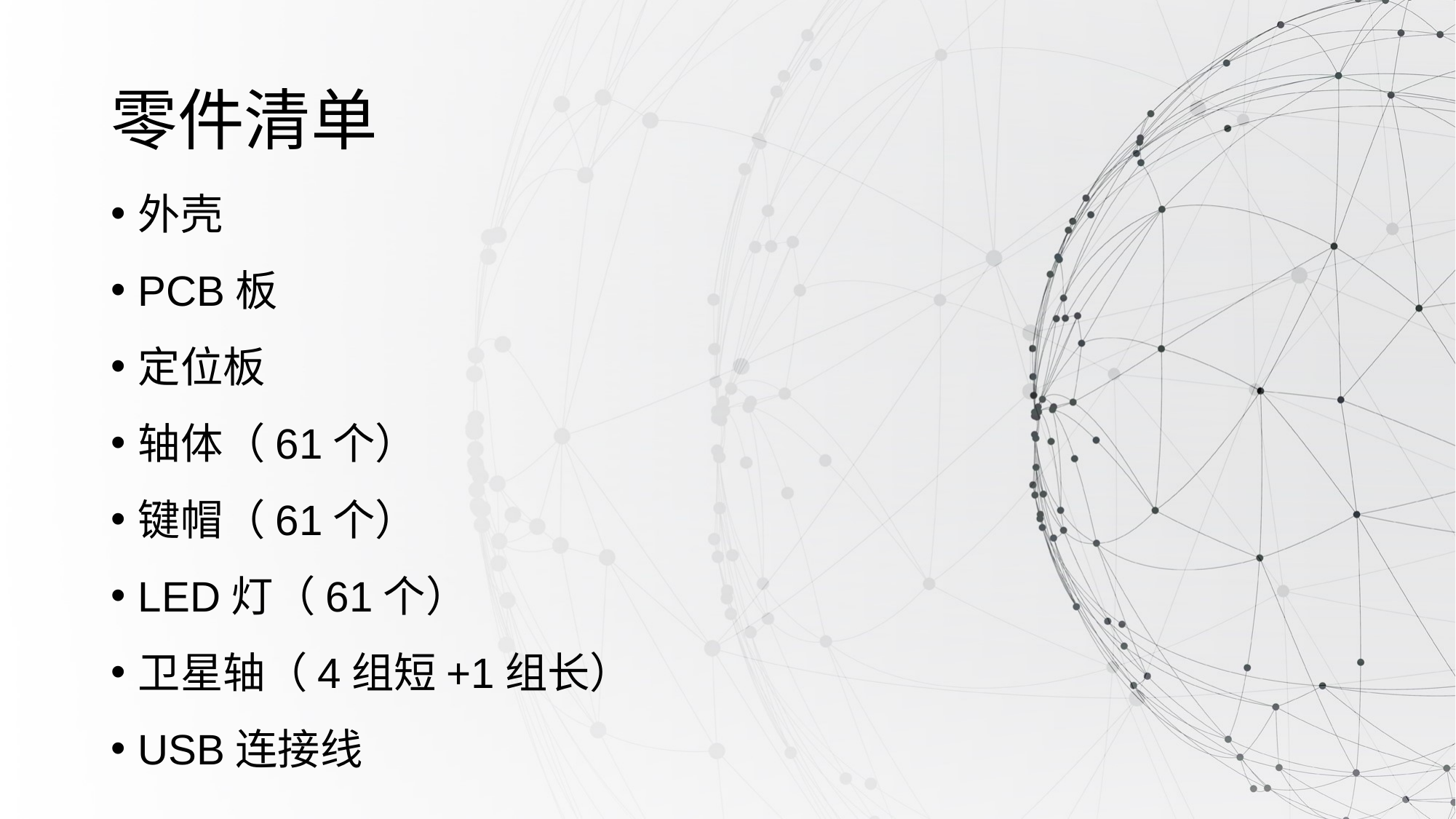

# 零件清单
外壳
PCB板
定位板
轴体（61个）
键帽（61个）
LED灯（61个）
卫星轴（4组短+1组长）
USB连接线